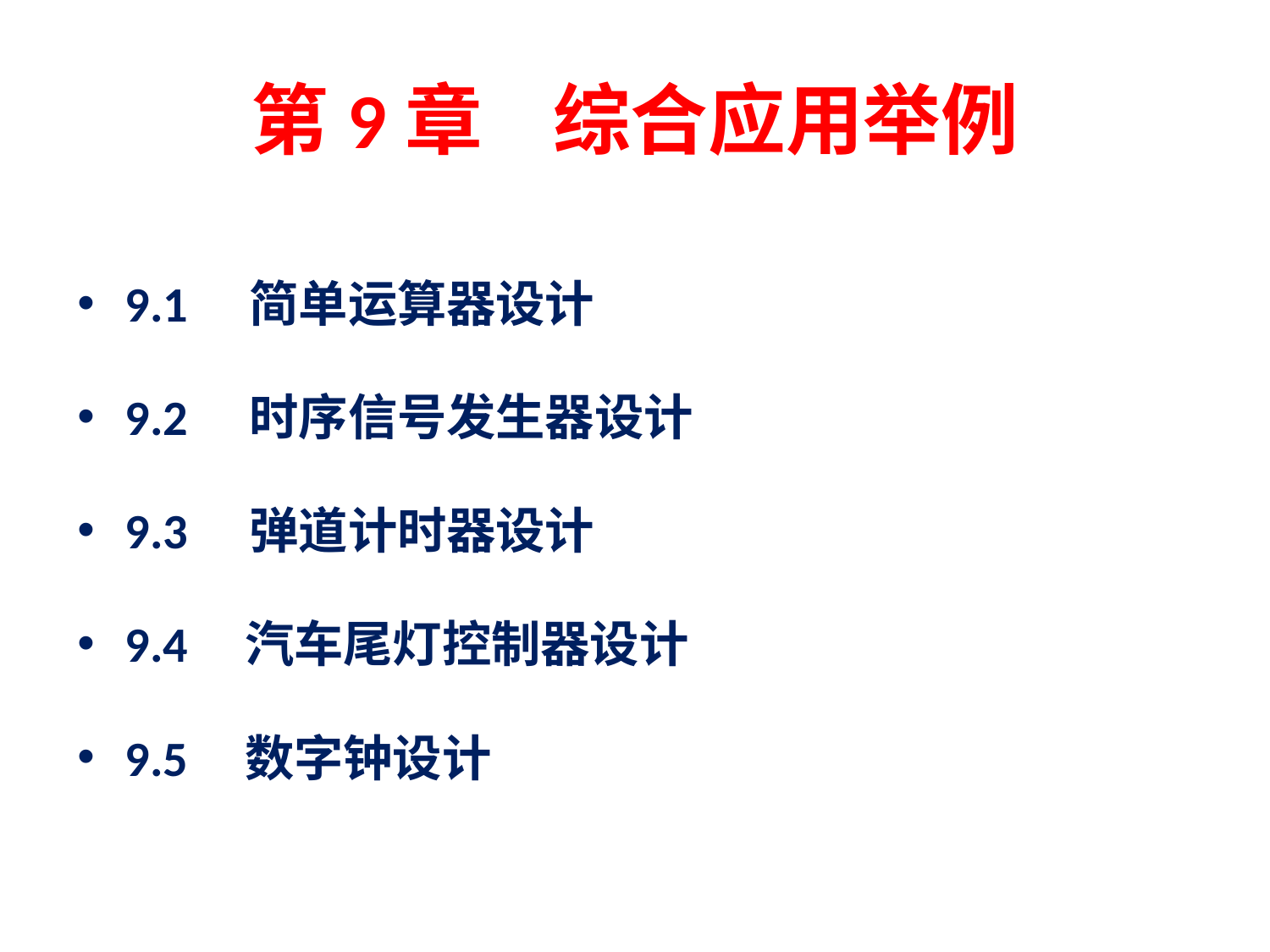

# 第9章    综合应用举例
9.1　简单运算器设计

9.2　时序信号发生器设计

9.3　弹道计时器设计

9.4    汽车尾灯控制器设计

9.5    数字钟设计